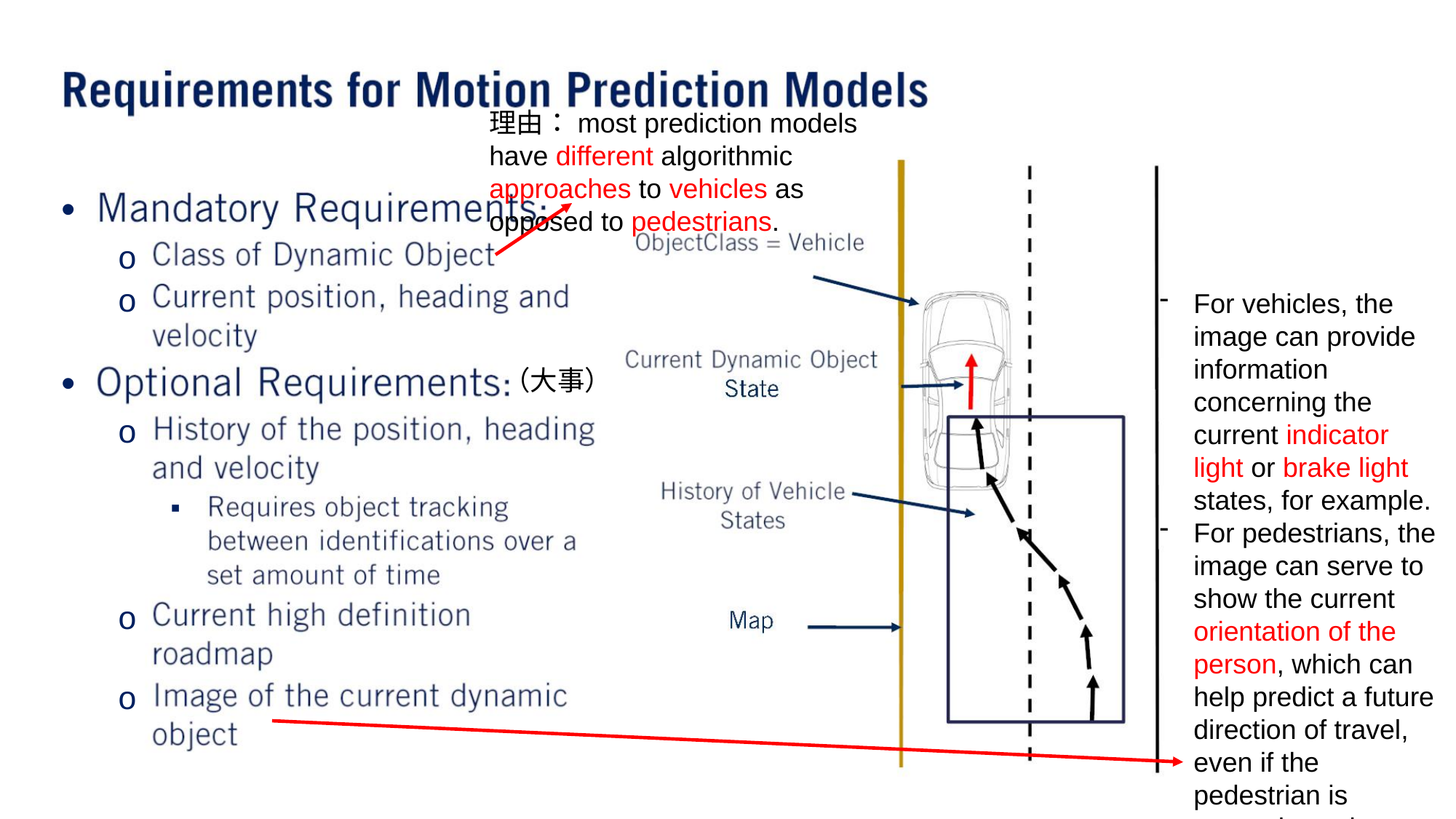

理由：most prediction models have different algorithmic approaches to vehicles as opposed to pedestrians.
•
•
o
o
For vehicles, the image can provide information concerning the current indicator light or brake light states, for example.
For pedestrians, the image can serve to show the current orientation of the person, which can help predict a future direction of travel, even if the pedestrian is currently stationary.
（⼤事）
o
▪
o
o